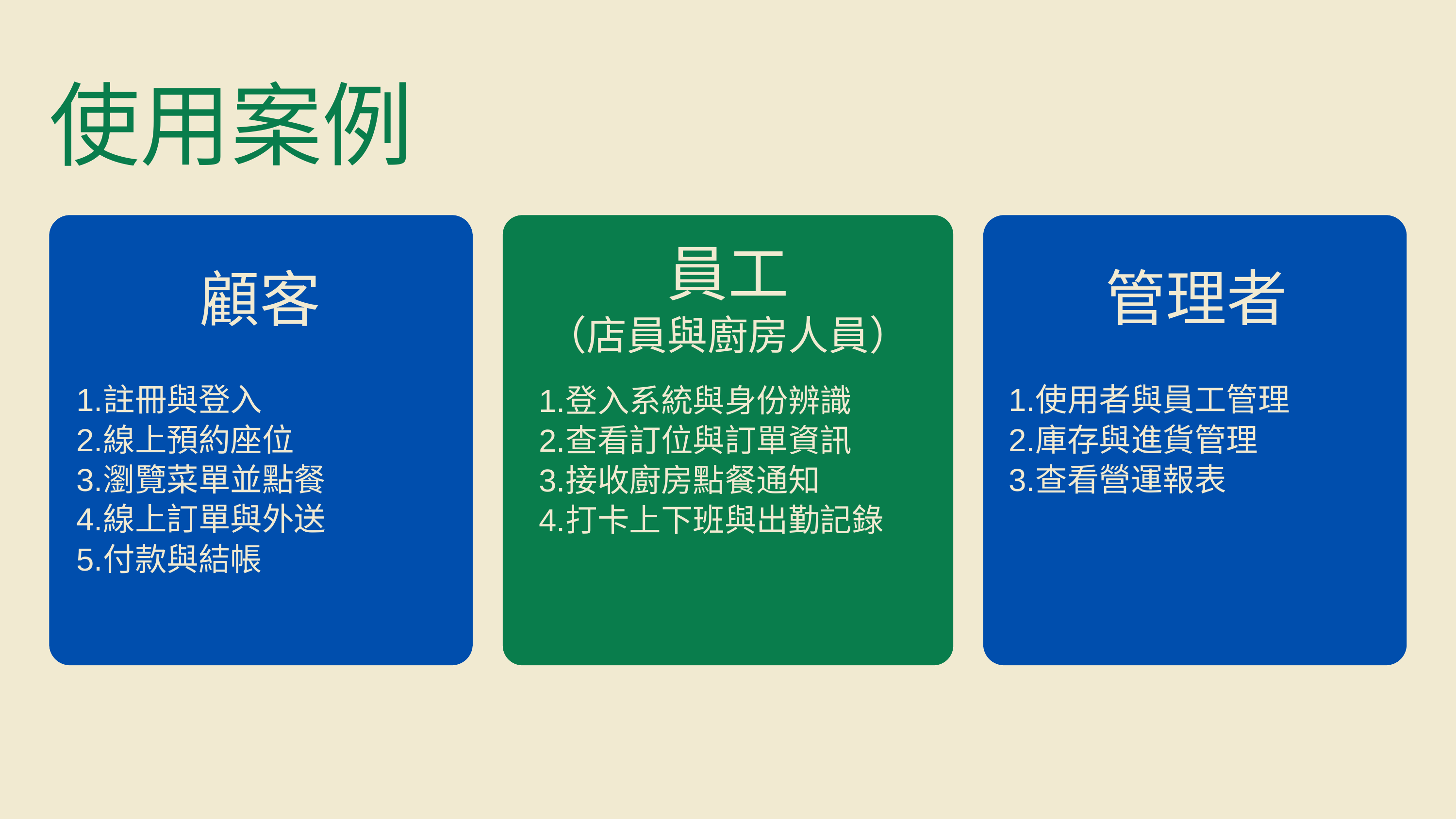

使用案例

員工
（店員與廚房人員）
管理者
顧客
註冊與登入
線上預約座位
瀏覽菜單並點餐
線上訂單與外送
付款與結帳
使用者與員工管理
庫存與進貨管理
查看營運報表
登入系統與身份辨識
查看訂位與訂單資訊
接收廚房點餐通知
打卡上下班與出勤記錄